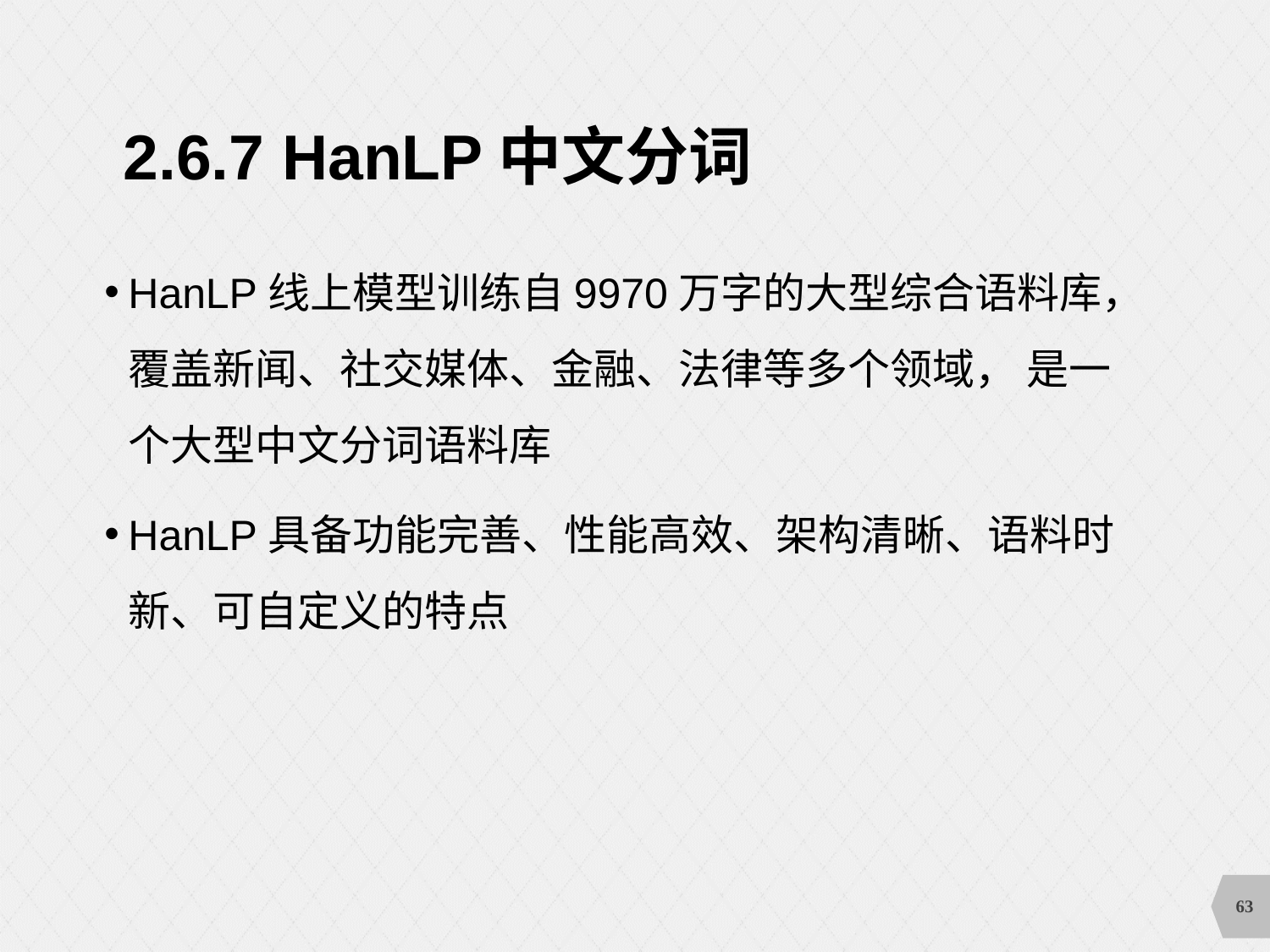

2.6.7 HanLP中文分词
HanLP线上模型训练自9970万字的大型综合语料库，覆盖新闻、社交媒体、金融、法律等多个领域， 是一个大型中文分词语料库
HanLP具备功能完善、性能高效、架构清晰、语料时新、可自定义的特点
63